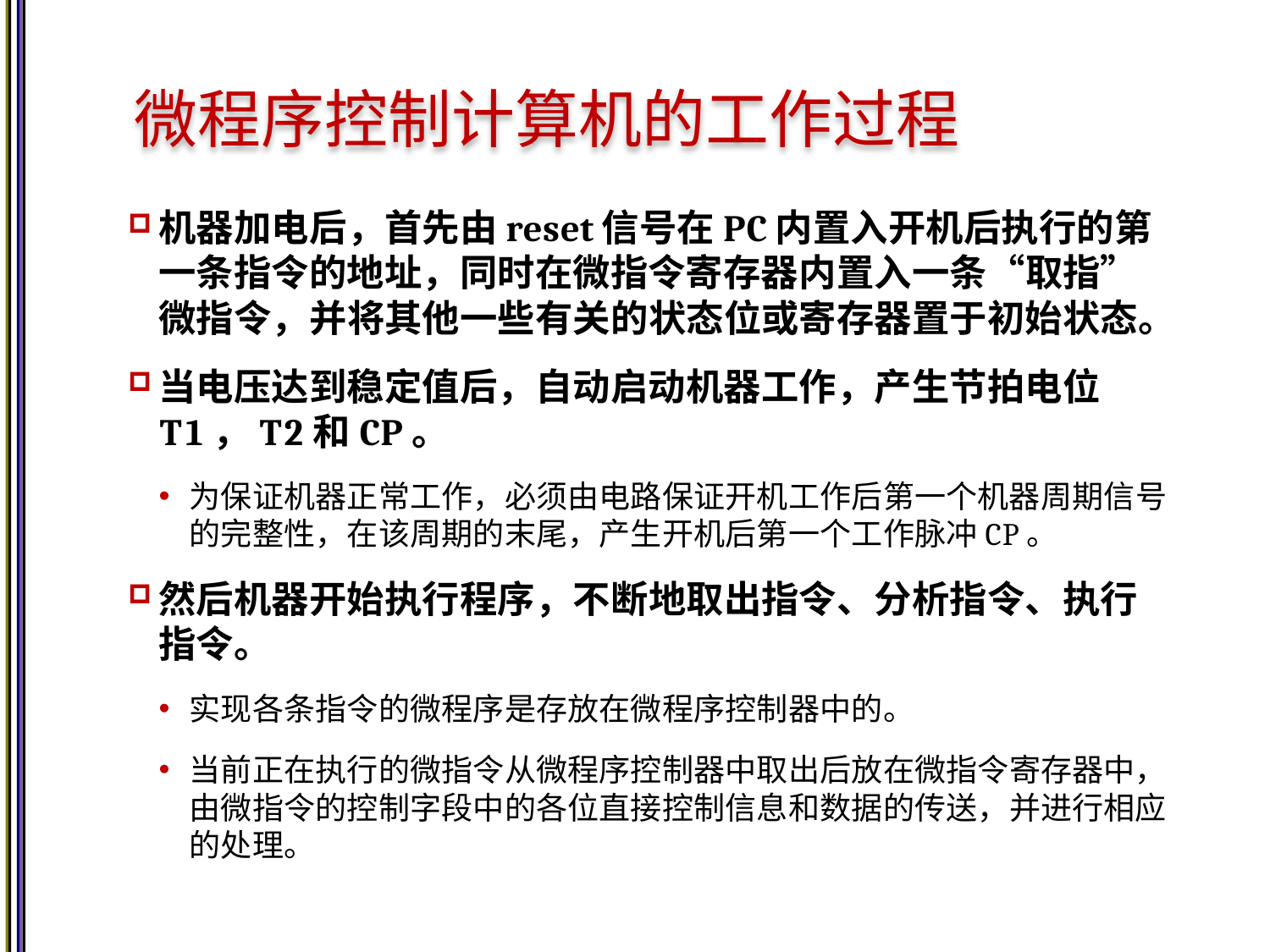

# 微程序控制计算机的工作过程
机器加电后，首先由reset信号在PC内置入开机后执行的第一条指令的地址，同时在微指令寄存器内置入一条“取指”微指令，并将其他一些有关的状态位或寄存器置于初始状态。
当电压达到稳定值后，自动启动机器工作，产生节拍电位T1，T2和CP。
为保证机器正常工作，必须由电路保证开机工作后第一个机器周期信号的完整性，在该周期的末尾，产生开机后第一个工作脉冲CP。
然后机器开始执行程序，不断地取出指令、分析指令、执行指令。
实现各条指令的微程序是存放在微程序控制器中的。
当前正在执行的微指令从微程序控制器中取出后放在微指令寄存器中，由微指令的控制字段中的各位直接控制信息和数据的传送，并进行相应的处理。
71